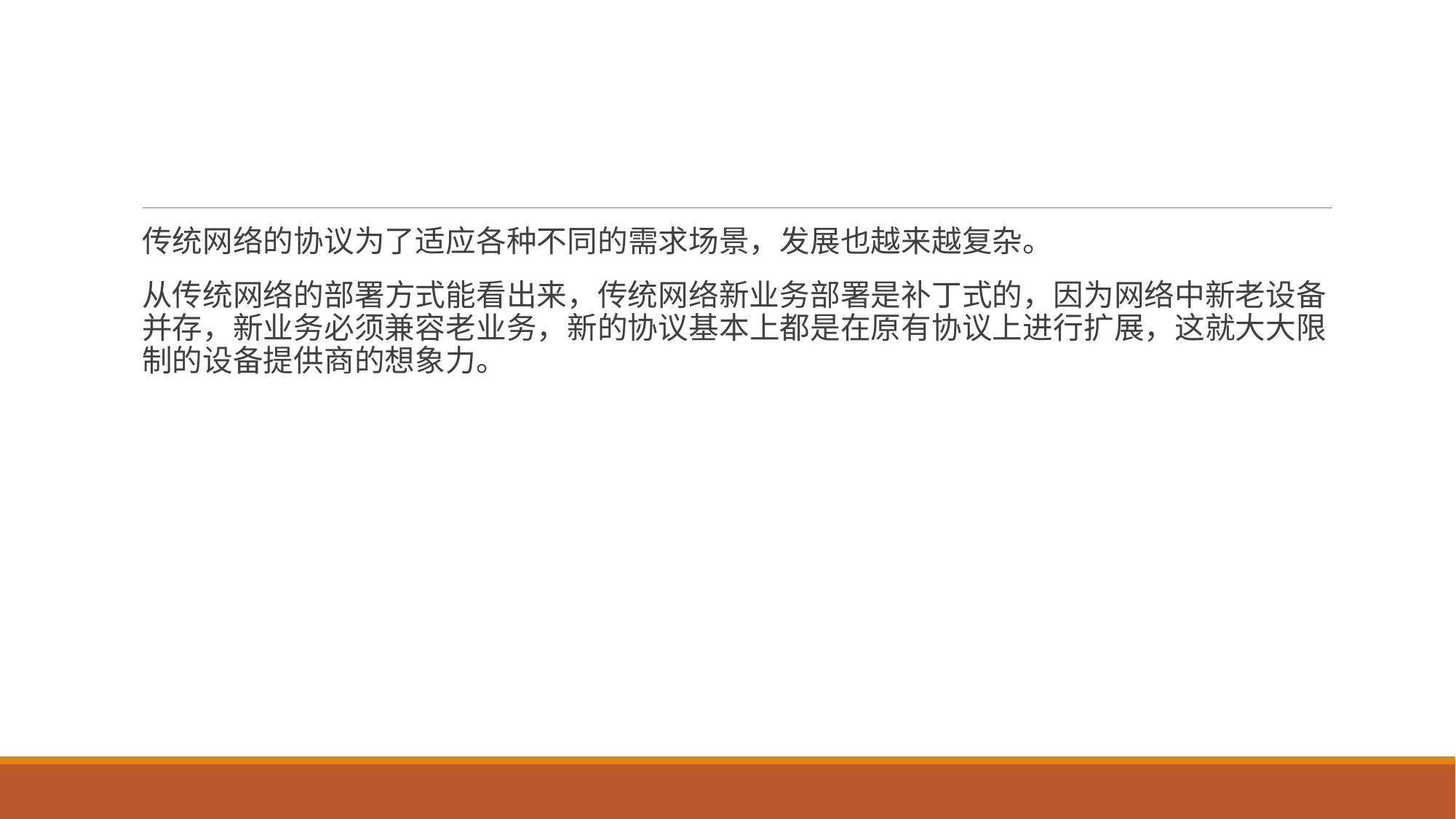

#
传统网络的协议为了适应各种不同的需求场景，发展也越来越复杂。
从传统网络的部署方式能看出来，传统网络新业务部署是补丁式的，因为网络中新老设备并存，新业务必须兼容老业务，新的协议基本上都是在原有协议上进行扩展，这就大大限制的设备提供商的想象力。